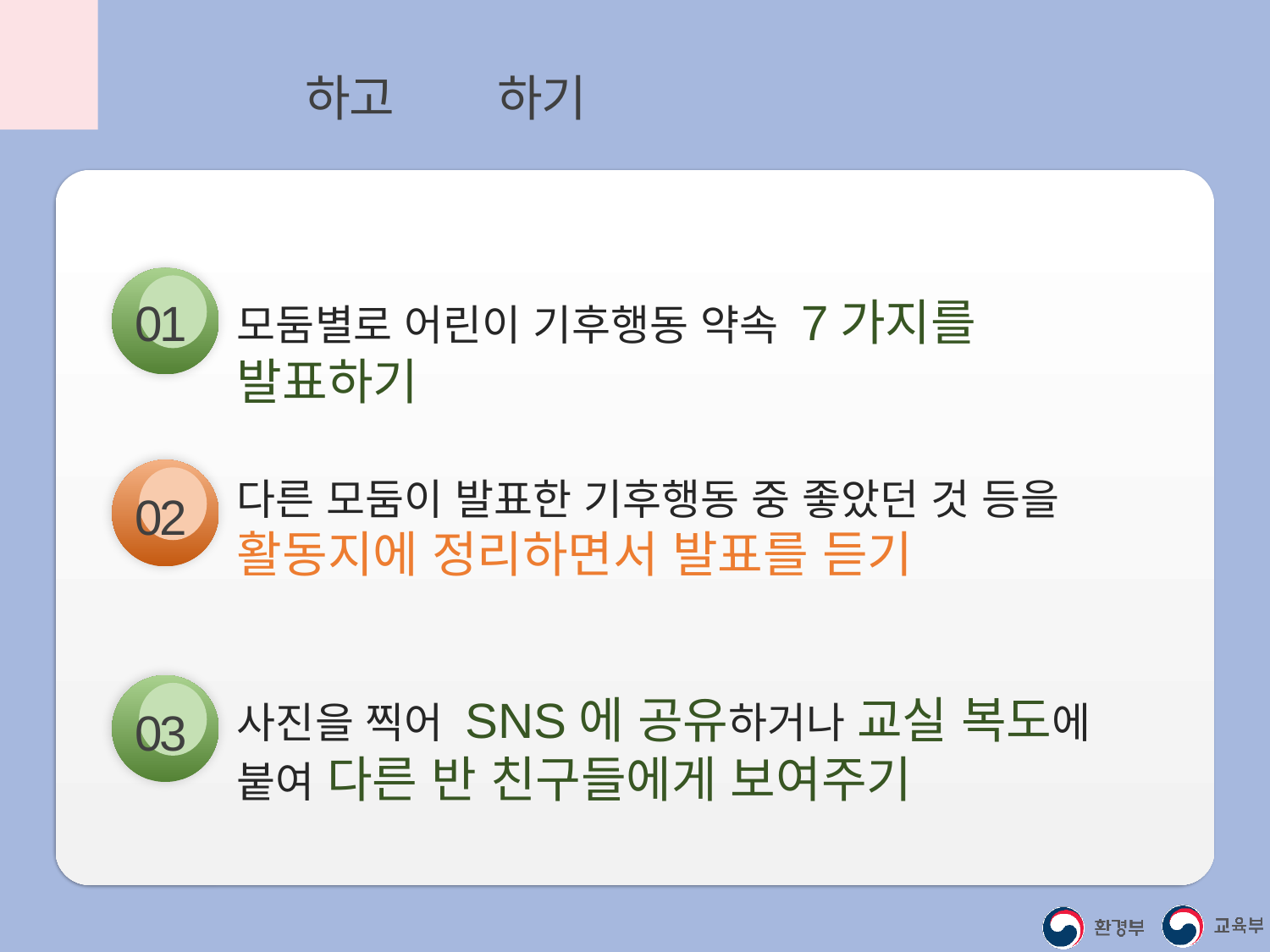

지침 발표하고 공유하기

모둠별로 어린이 기후행동 약속 7가지를 발표하기
01

다른 모둠이 발표한 기후행동 중 좋았던 것 등을 활동지에 정리하면서 발표를 듣기
02

사진을 찍어 SNS에 공유하거나 교실 복도에 붙여 다른 반 친구들에게 보여주기
03